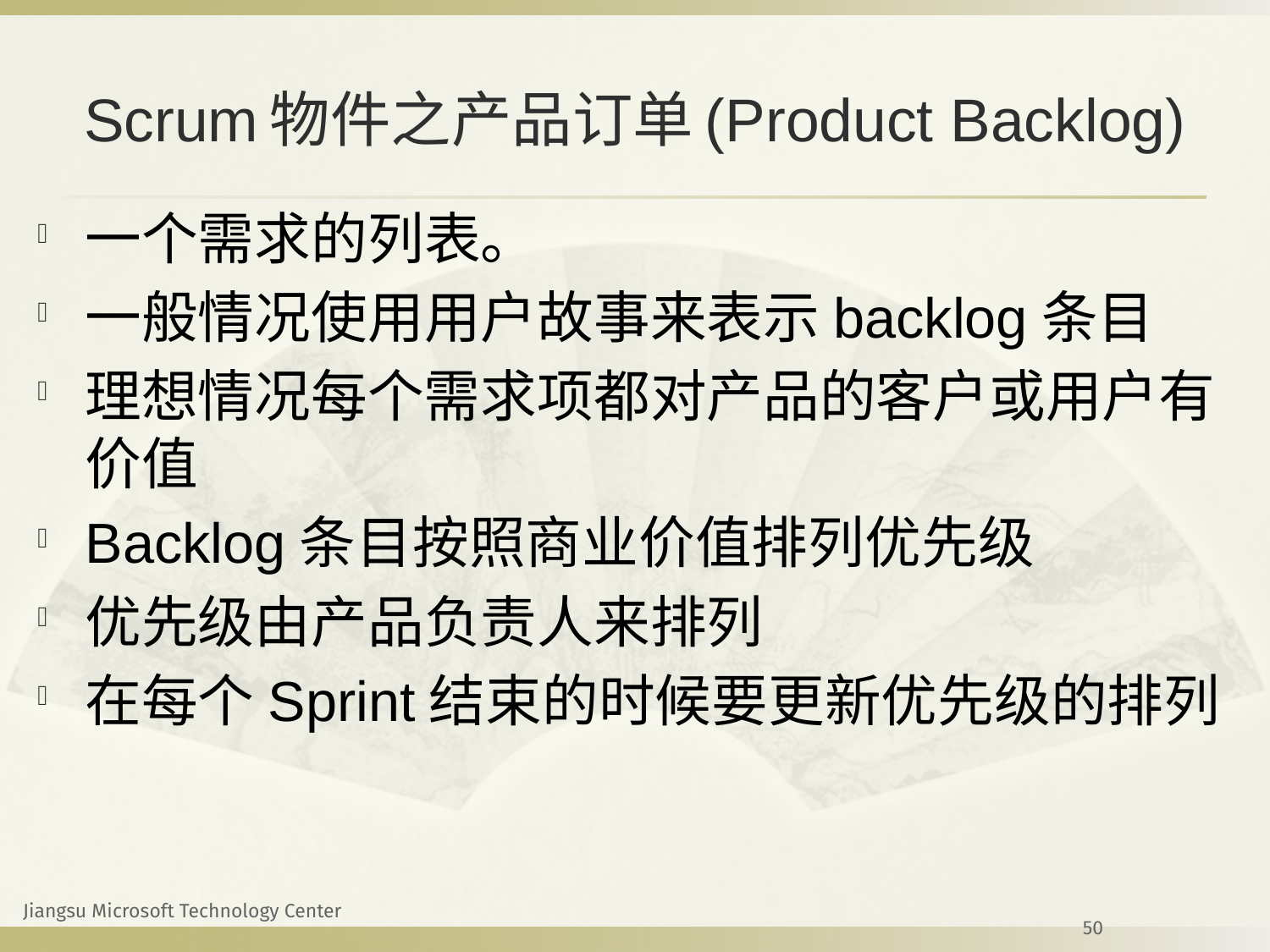

# Scrum物件之产品订单(Product Backlog)
一个需求的列表。
一般情况使用用户故事来表示backlog条目
理想情况每个需求项都对产品的客户或用户有价值
Backlog条目按照商业价值排列优先级
优先级由产品负责人来排列
在每个Sprint结束的时候要更新优先级的排列

Jiangsu Microsoft Technology Center
50